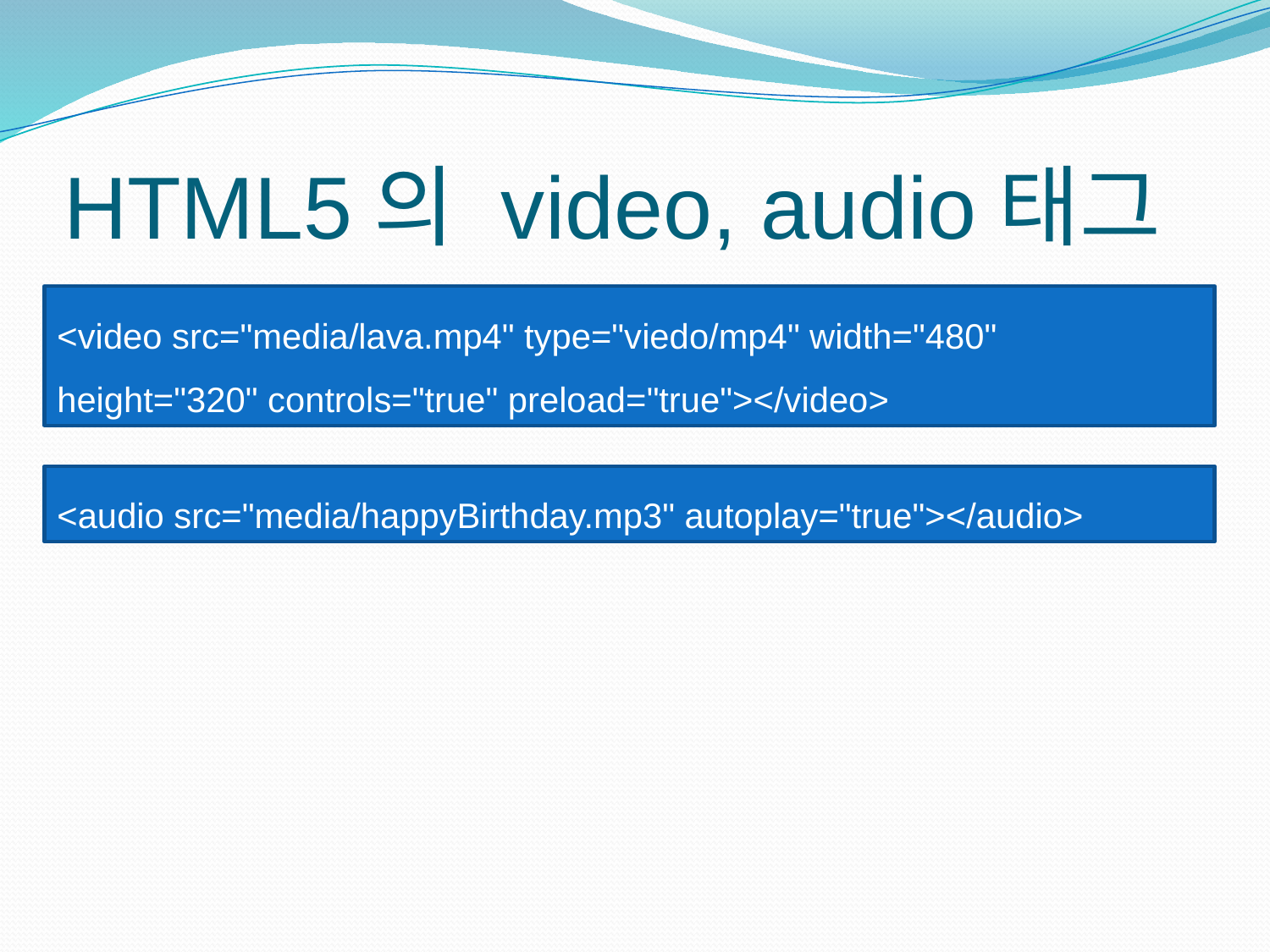

# HTML5의 video, audio태그
<video src="media/lava.mp4" type="viedo/mp4" width="480" height="320" controls="true" preload="true"></video>
<audio src="media/happyBirthday.mp3" autoplay="true"></audio>